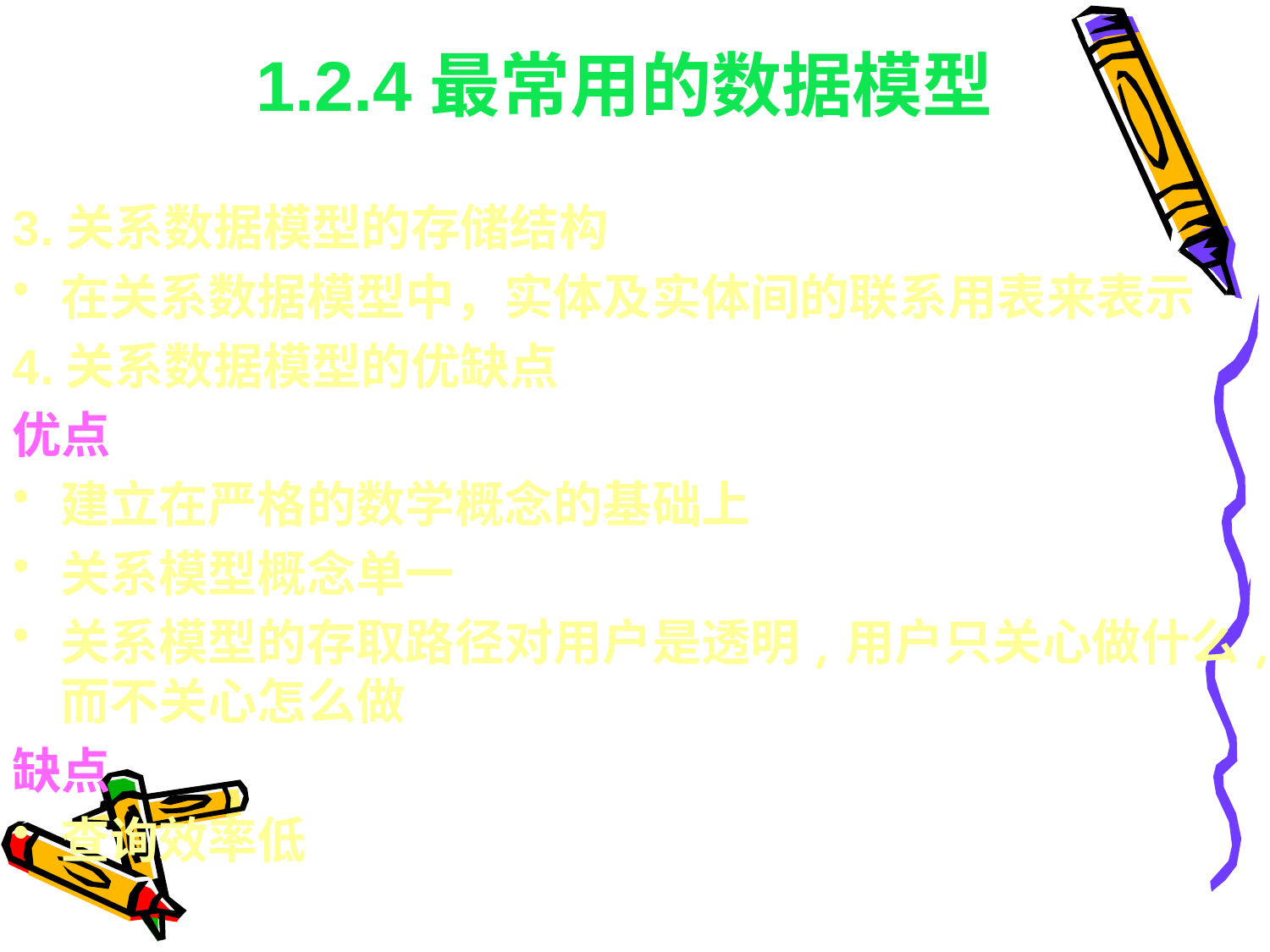

# 1.2.4最常用的数据模型
3.关系数据模型的存储结构
在关系数据模型中，实体及实体间的联系用表来表示
4.关系数据模型的优缺点
优点
建立在严格的数学概念的基础上
关系模型概念单一
关系模型的存取路径对用户是透明,用户只关心做什么,而不关心怎么做
缺点
查询效率低